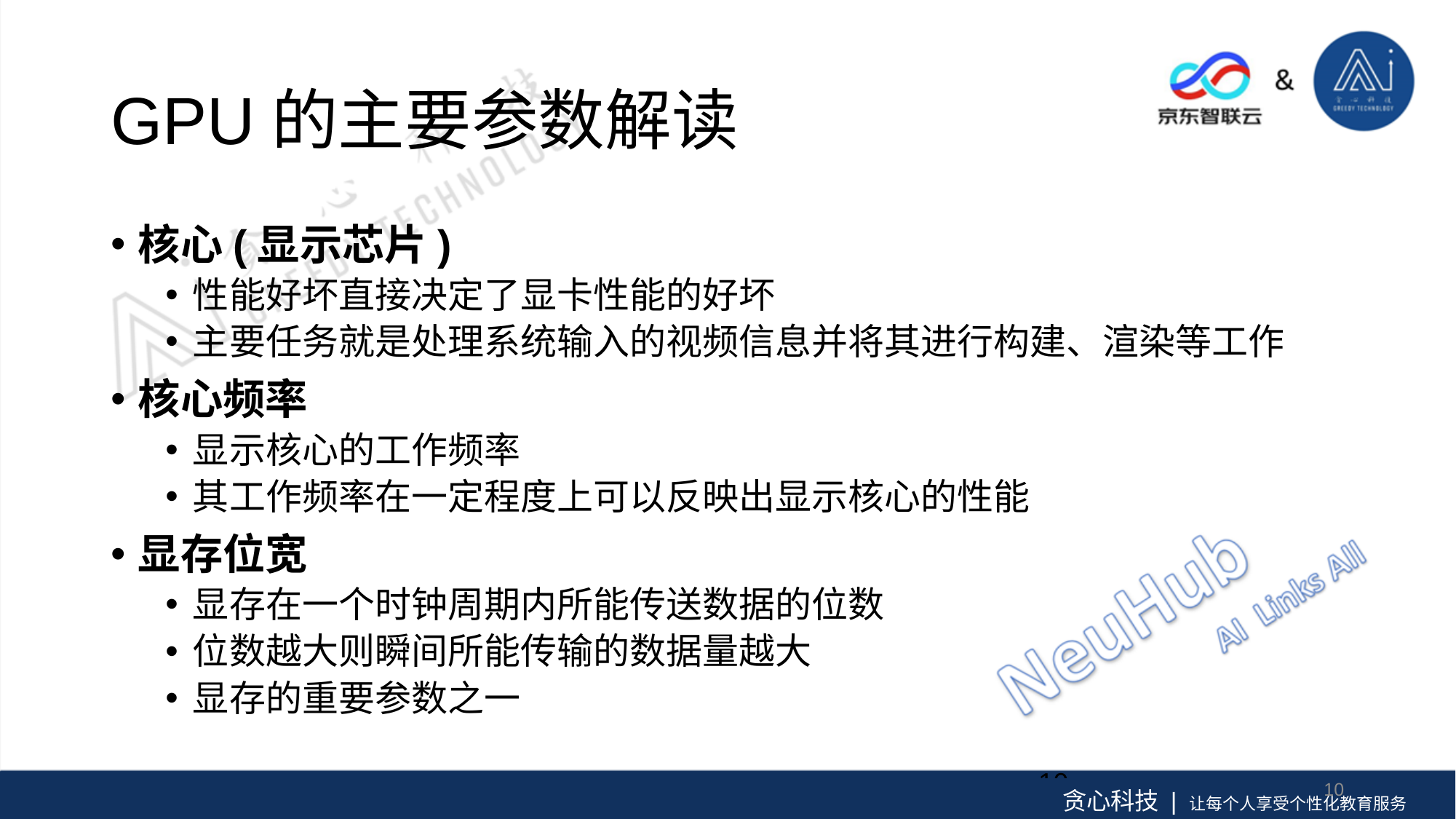

# GPU的主要参数解读
核心(显示芯片)
性能好坏直接决定了显卡性能的好坏
主要任务就是处理系统输入的视频信息并将其进行构建、渲染等工作
核心频率
显示核心的工作频率
其工作频率在一定程度上可以反映出显示核心的性能
显存位宽
显存在一个时钟周期内所能传送数据的位数
位数越大则瞬间所能传输的数据量越大
显存的重要参数之一